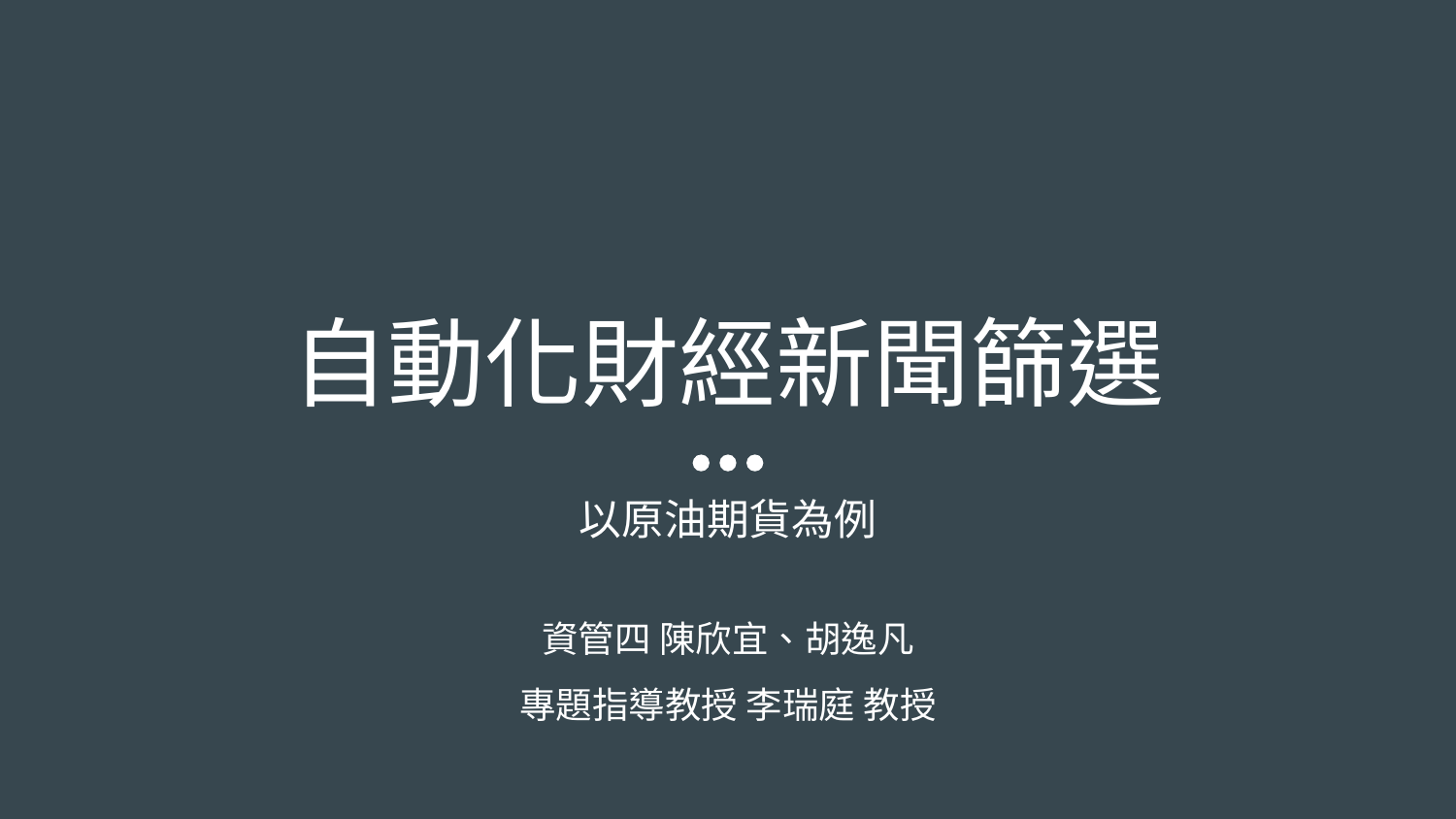

# 自動化財經新聞篩選
以原油期貨為例

資管四 陳欣宜、胡逸凡
專題指導教授 李瑞庭 教授